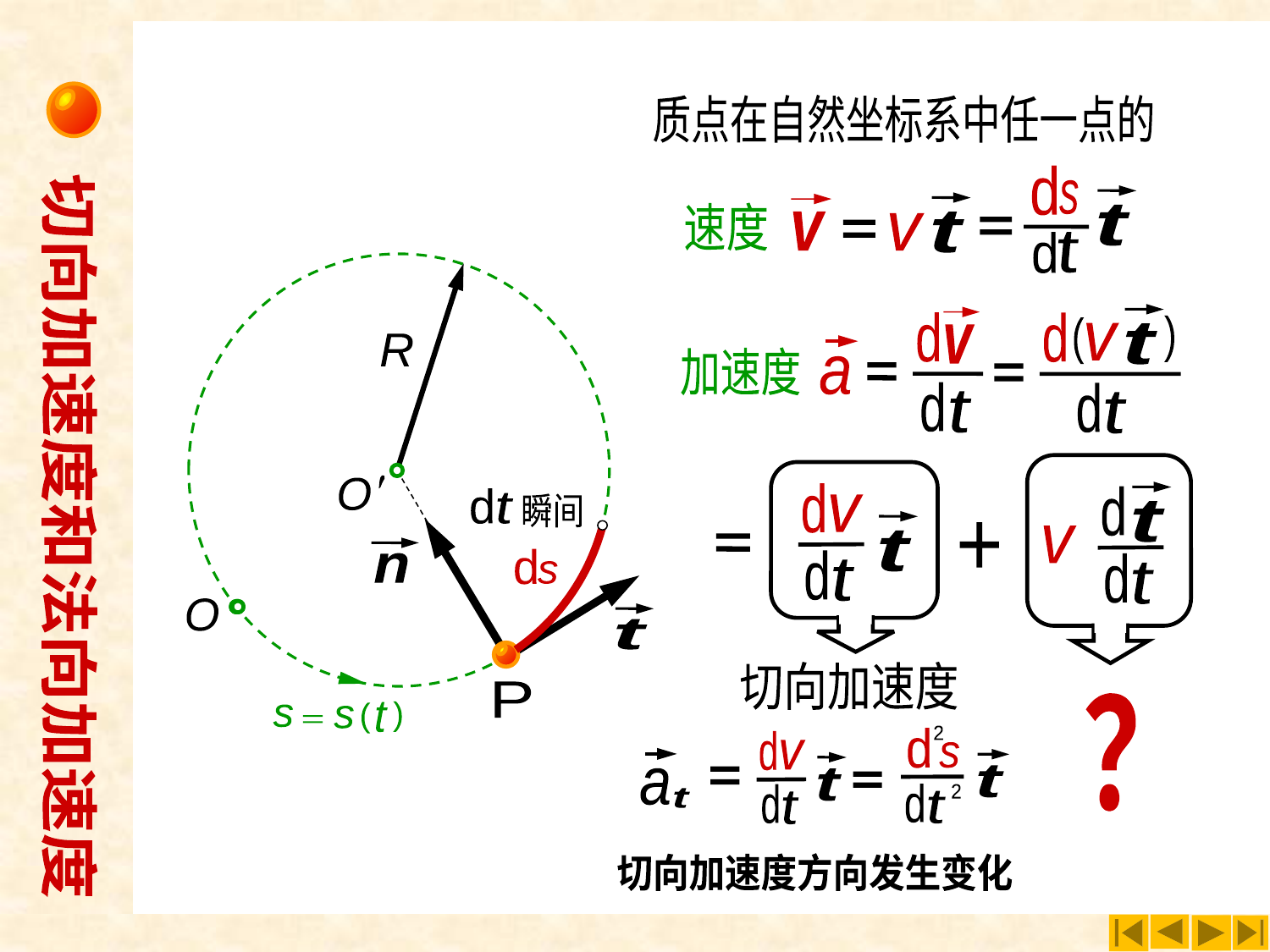

切向加速度法向加速度

切向加速度和法向加速度
质点在自然坐标系中任一点的
d
s

τ

τ

v
速度
v

d
t

R

O
d
t
瞬间

n
d
s

O

τ

P
(
t
(
s
s
=

τ

v
d

d
t
d
(
(
v

a
加速度

d
t

d
v

d
t

τ
d

τ

d
t
+
v

切向加速度
2
d
s

τ

d
t
2
d
v

d
t

τ

a
τ

？
切向加速度方向发生变化